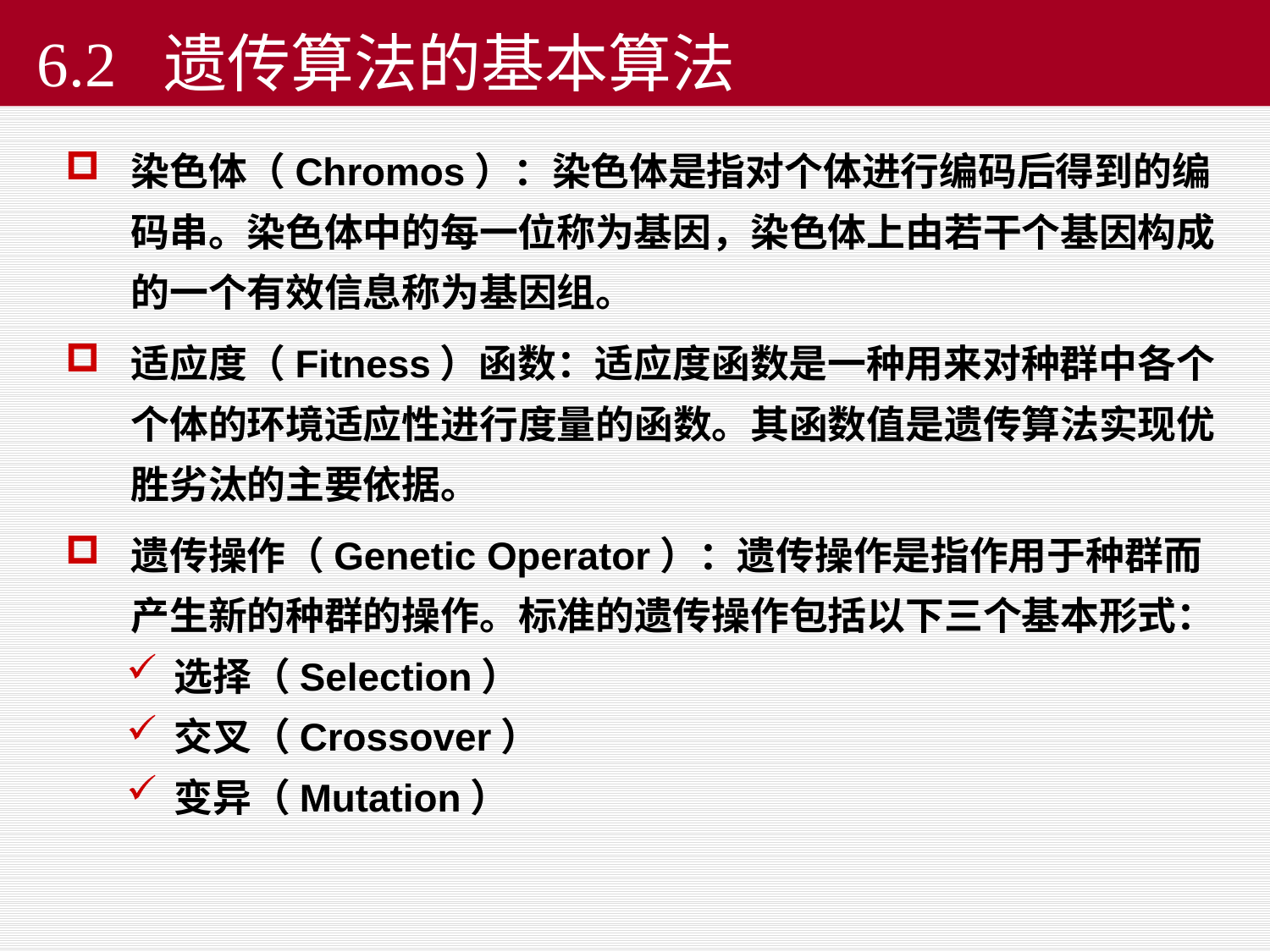

# 6.2  遗传算法的基本算法
染色体（Chromos）：染色体是指对个体进行编码后得到的编码串。染色体中的每一位称为基因，染色体上由若干个基因构成的一个有效信息称为基因组。
适应度（Fitness）函数：适应度函数是一种用来对种群中各个个体的环境适应性进行度量的函数。其函数值是遗传算法实现优胜劣汰的主要依据。
遗传操作（Genetic Operator）：遗传操作是指作用于种群而产生新的种群的操作。标准的遗传操作包括以下三个基本形式：
选择（Selection）
交叉（Crossover）
变异（Mutation）
26